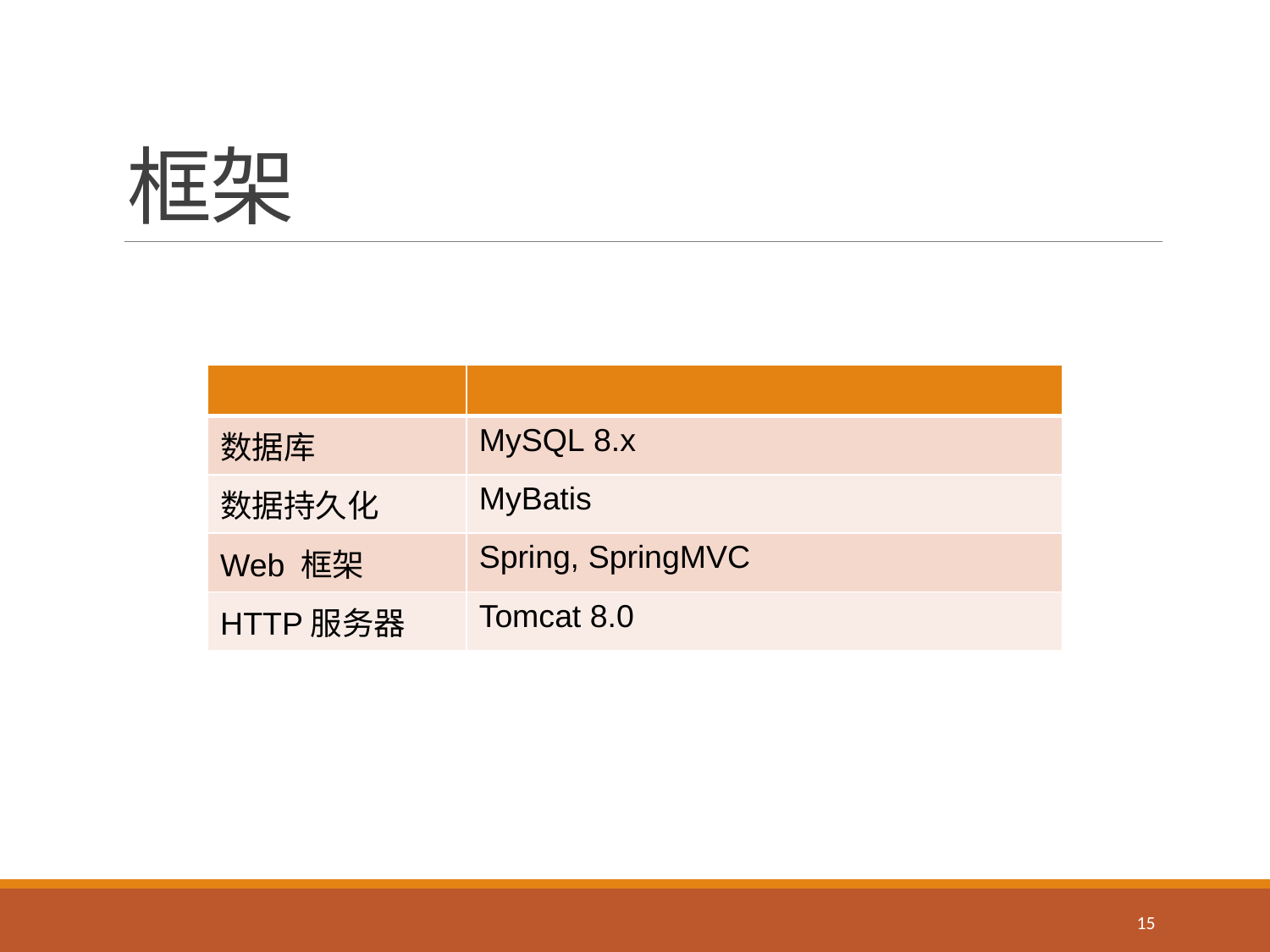

# 框架
|  |  |
| --- | --- |
| 数据库 | MySQL 8.x |
| 数据持久化 | MyBatis |
| Web 框架 | Spring, SpringMVC |
| HTTP服务器 | Tomcat 8.0 |
15